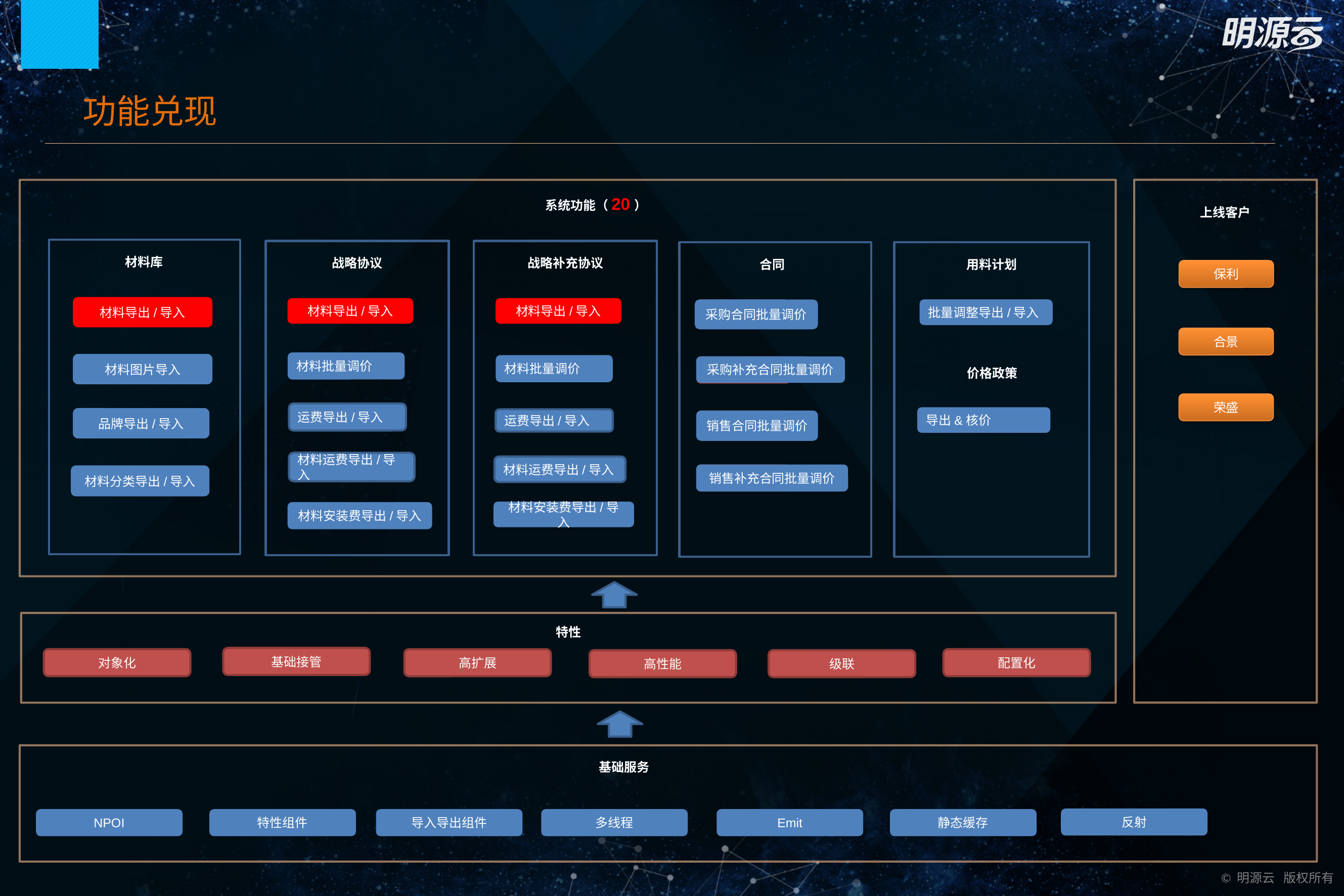

功能兑现

系统功能（20）
上线客户

材料库
战略协议
战略补充协议
合同
用料计划
保利
材料导出/导入
材料导出/导入
材料导出/导入
采购合同批量调价
批量调整导出/导入
合景
材料批量调价
材料图片导入
材料批量调价
采购补充合同批量调价
材料申请
价格政策
荣盛
运费导出/导入
导出&核价
品牌导出/导入
运费导出/导入
销售合同批量调价
异常订单
材料运费导出/导入
材料运费导出/导入
销售补充合同批量调价
合同结算
材料分类导出/导入
材料安装费导出/导入
材料安装费导出/导入

特性
基础接管
对象化
配置化
高扩展
级联
高性能

基础服务
反射
NPOI
特性组件
导入导出组件
多线程
Emit
静态缓存